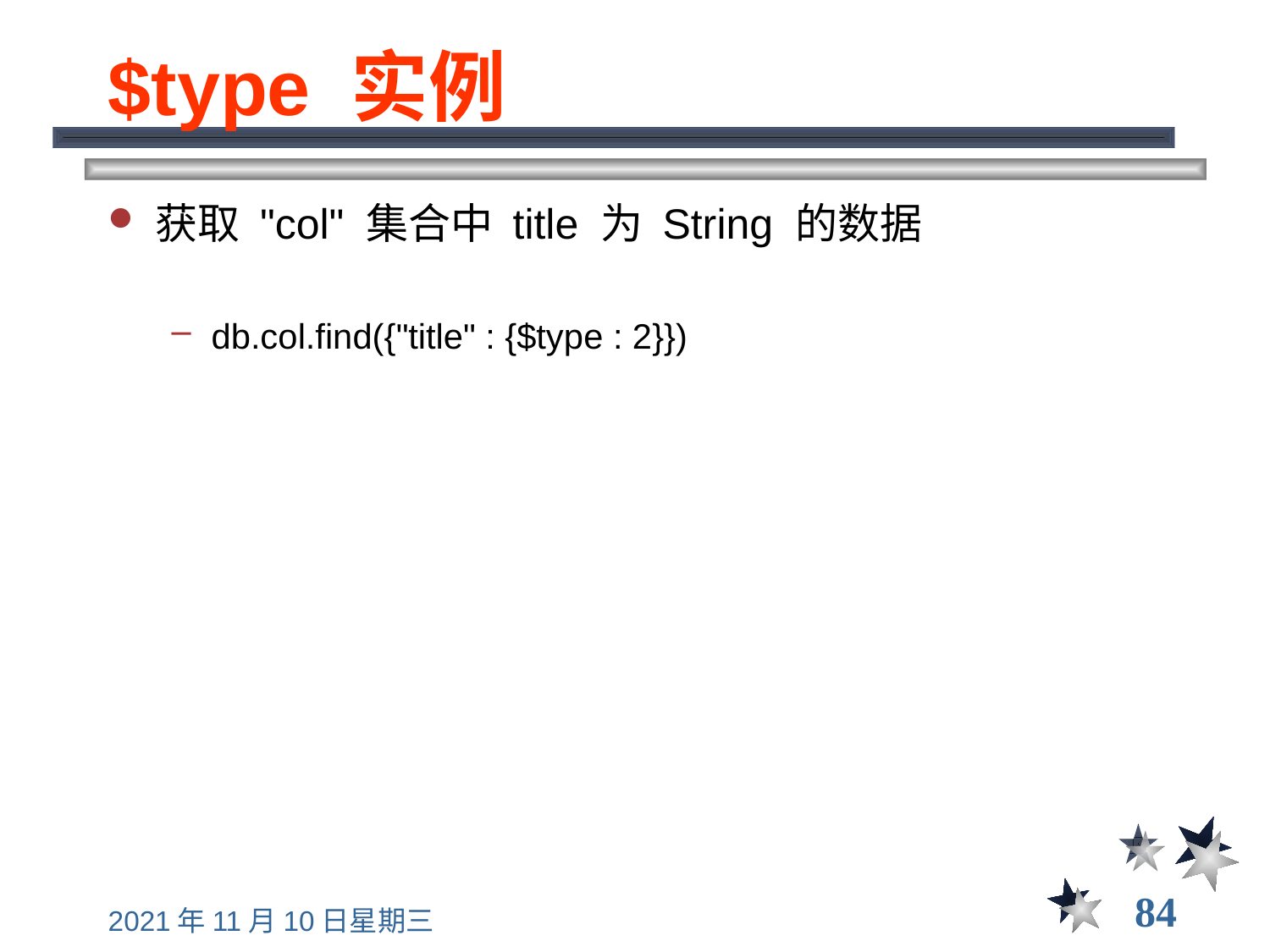

# $type 实例
获取 "col" 集合中 title 为 String 的数据

db.col.find({"title" : {$type : 2}})
84
2021年11月10日星期三
大数据管理----前言